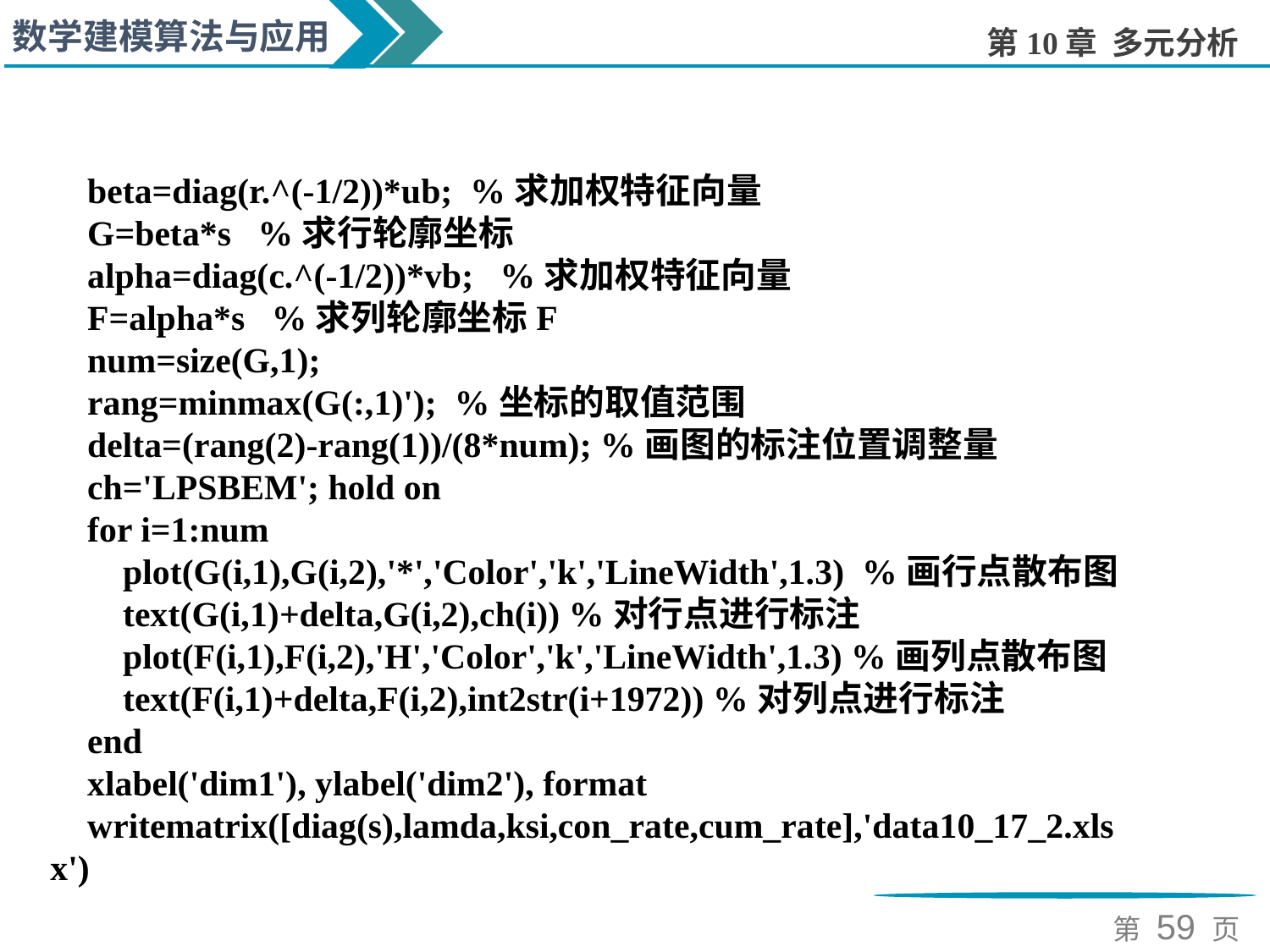

beta=diag(r.^(-1/2))*ub;  %求加权特征向量
G=beta*s   %求行轮廓坐标
alpha=diag(c.^(-1/2))*vb;   %求加权特征向量
F=alpha*s   %求列轮廓坐标F
num=size(G,1);
rang=minmax(G(:,1)');  %坐标的取值范围
delta=(rang(2)-rang(1))/(8*num); %画图的标注位置调整量
ch='LPSBEM'; hold on
for i=1:num
    plot(G(i,1),G(i,2),'*','Color','k','LineWidth',1.3)  %画行点散布图
    text(G(i,1)+delta,G(i,2),ch(i)) %对行点进行标注
    plot(F(i,1),F(i,2),'H','Color','k','LineWidth',1.3) %画列点散布图
    text(F(i,1)+delta,F(i,2),int2str(i+1972)) %对列点进行标注
end
xlabel('dim1'), ylabel('dim2'), format
writematrix([diag(s),lamda,ksi,con_rate,cum_rate],'data10_17_2.xlsx')